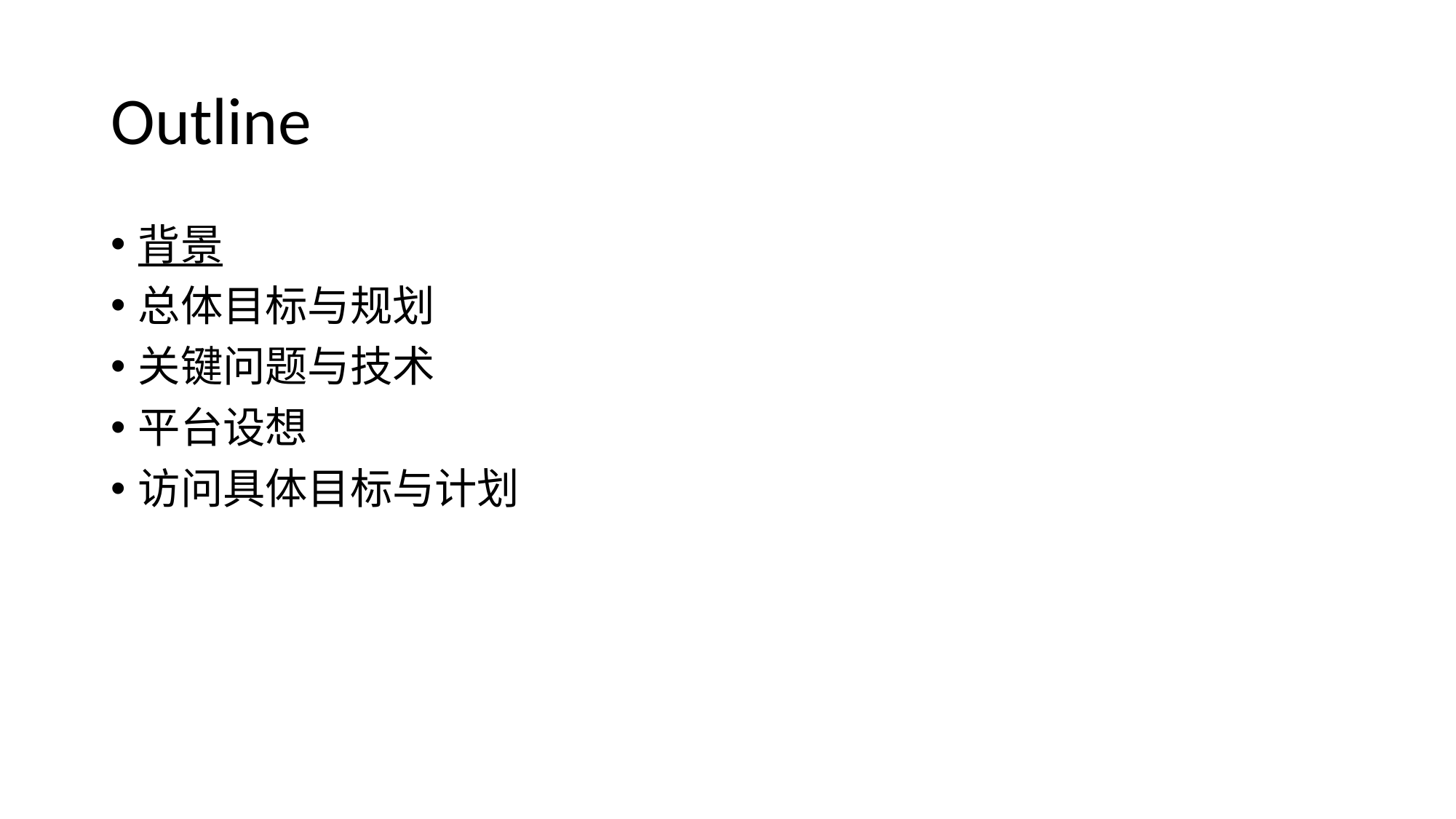

# Outline
背景
总体目标与规划
关键问题与技术
平台设想
访问具体目标与计划